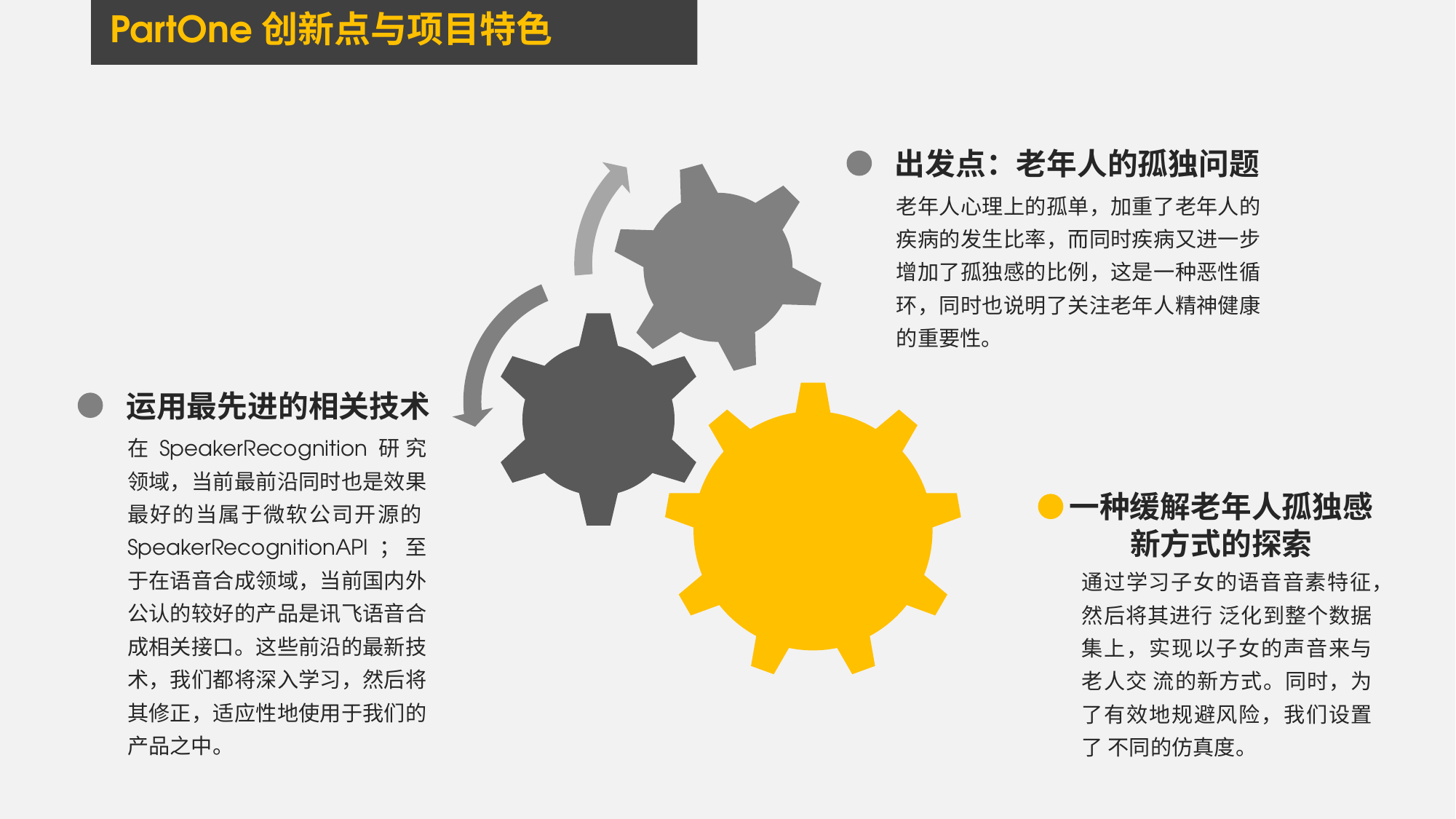

PartOne创新点与项目特色

出发点：老年人的孤独问题

老年人心理上的孤单，加重了老年人的疾病的发生比率，而同时疾病又进一步增加了孤独感的比例，这是一种恶性循环，同时也说明了关注老年人精神健康的重要性。

运用最先进的相关技术

在SpeakerRecognition研究领域，当前最前沿同时也是效果最好的当属于微软公司开源的SpeakerRecognitionAPI；至于在语音合成领域，当前国内外公认的较好的产品是讯飞语音合成相关接口。这些前沿的最新技术，我们都将深入学习，然后将其修正，适应性地使用于我们的产品之中。
一种缓解老年人孤独感
新方式的探索

通过学习子女的语音音素特征，然后将其进行 泛化到整个数据集上，实现以子女的声音来与老人交 流的新方式。同时，为了有效地规避风险，我们设置了 不同的仿真度。